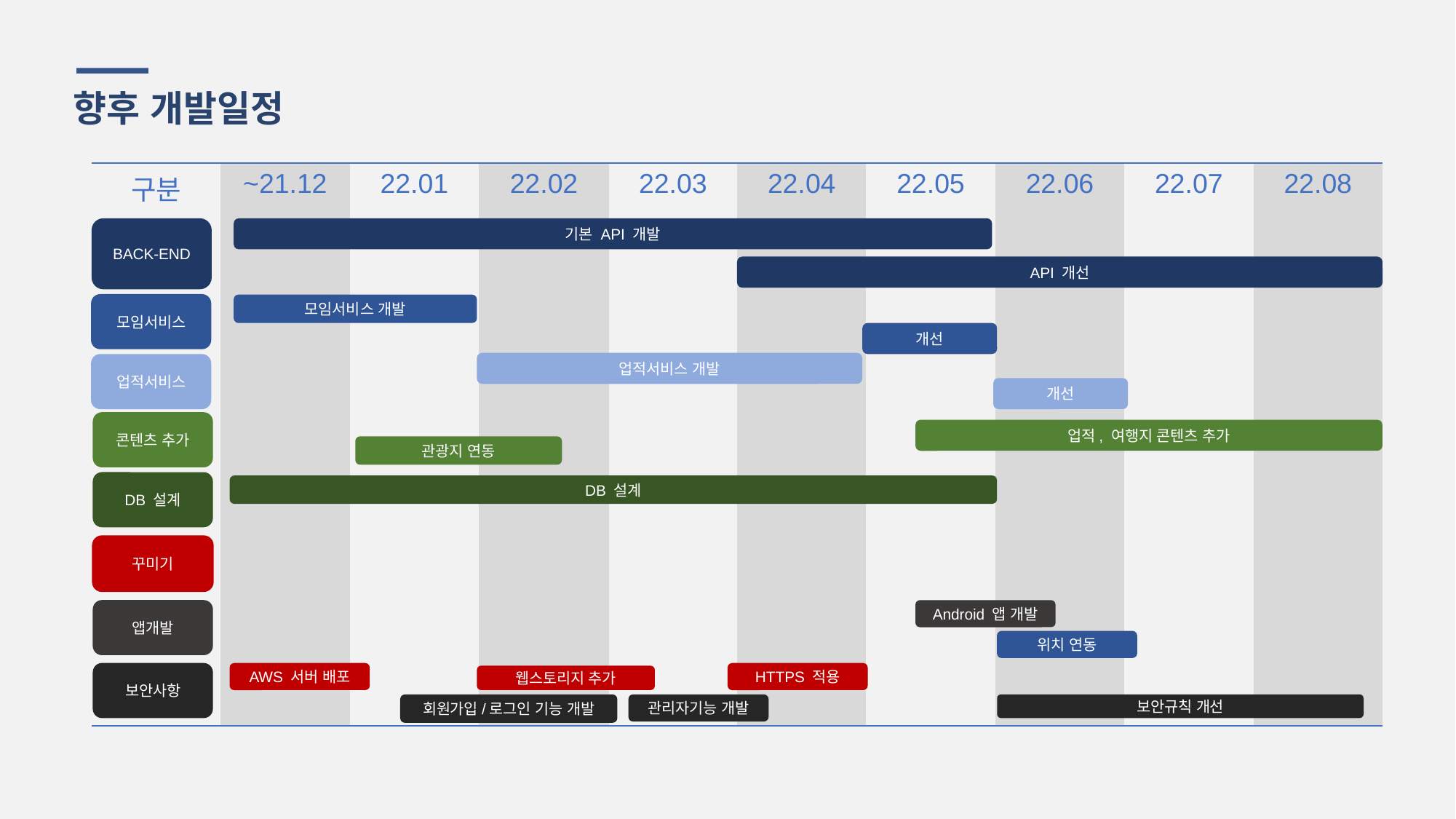

향후 개발일정
| 구분 | ~21.12 | 22.01 | 22.02 | 22.03 | 22.04 | 22.05 | 22.06 | 22.07 | 22.08 |
| --- | --- | --- | --- | --- | --- | --- | --- | --- | --- |
|  |  |  |  |  |  |  |  |  |  |
|  |  |  |  |  |  |  |  |  |  |
|  |  |  |  |  |  |  |  |  |  |
|  |  |  |  |  |  |  |  |  |  |
|  |  |  |  |  |  |  |  |  |  |
|  |  |  |  |  |  |  |  |  |  |
BACK-END
기본 API 개발
API 개선
모임서비스
모임서비스 개발
개선
업적서비스 개발
업적서비스
개선
콘텐츠 추가
업적, 여행지 콘텐츠 추가
관광지 연동
DB 설계
DB 설계
꾸미기
앱개발
Android 앱 개발
위치 연동
보안사항
AWS 서버 배포
HTTPS 적용
웹스토리지 추가
회원가입/로그인 기능 개발
관리자기능 개발
보안규칙 개선